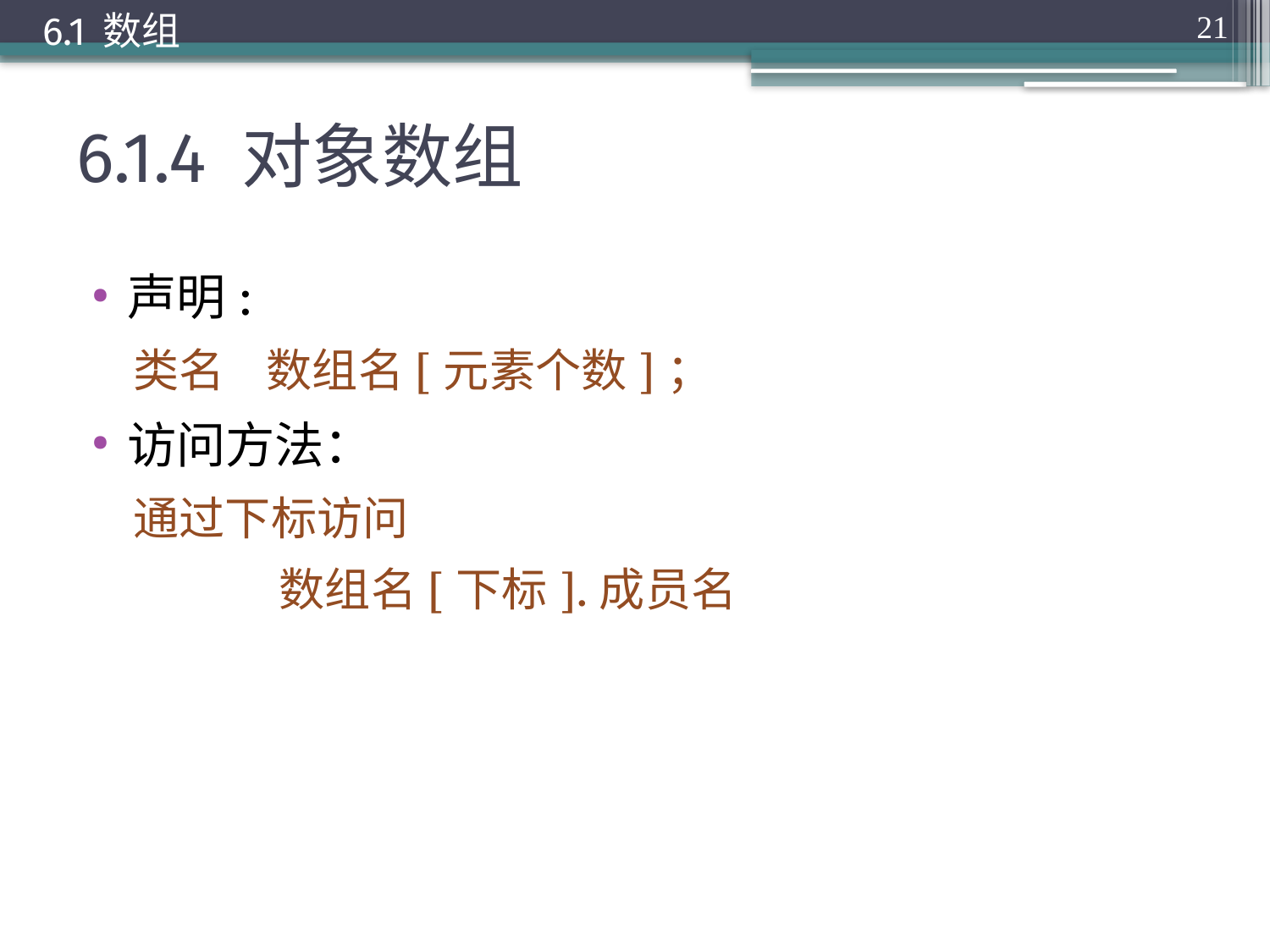

6.1 数组
21
# 6.1.4 对象数组
声明:
类名    数组名[元素个数]；
访问方法：
通过下标访问
             数组名[下标].成员名